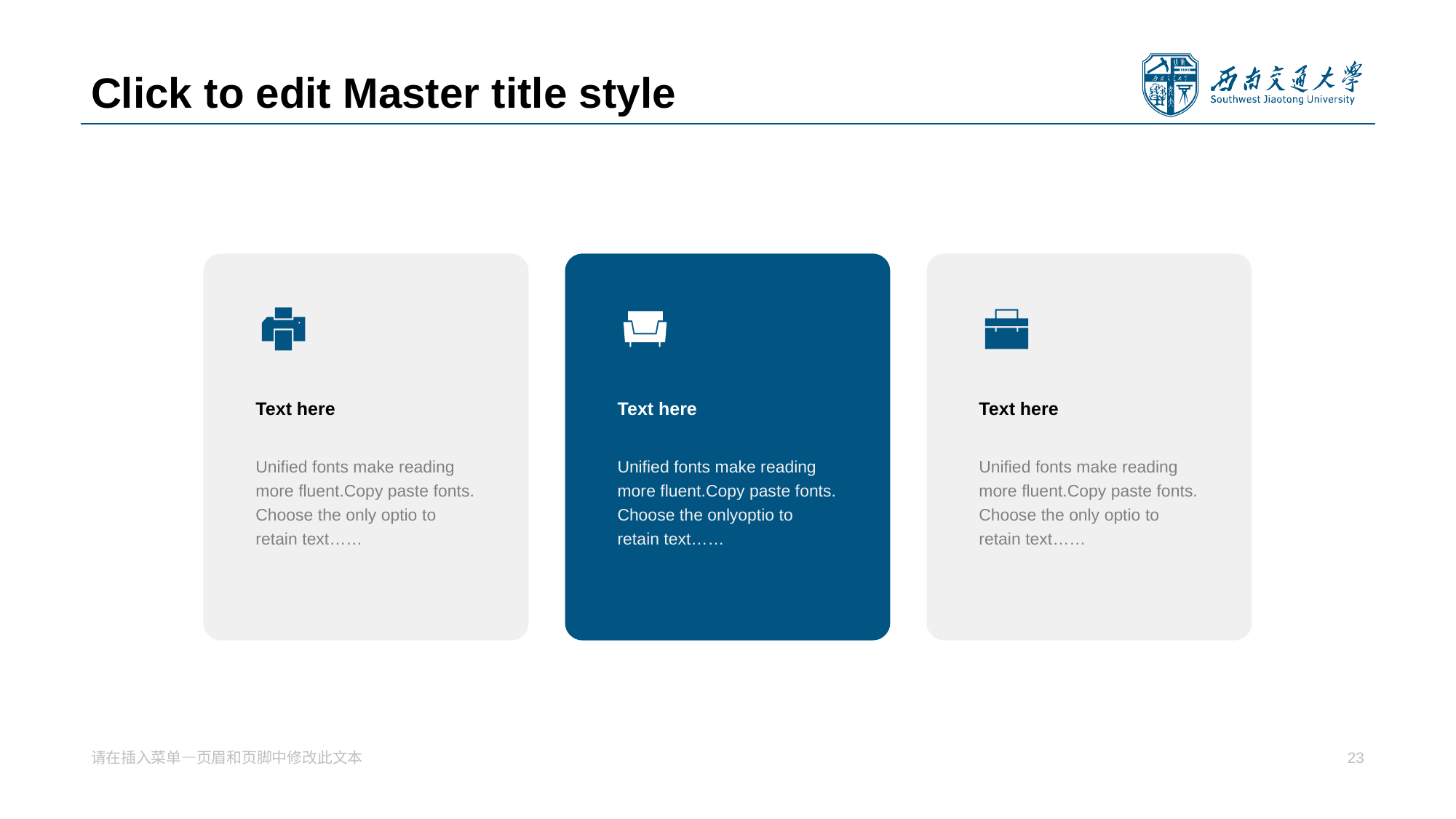

# Click to edit Master title style

Text here
Unified fonts make reading more fluent.Copy paste fonts. Choose the only optio to retain text……

Text here
Unified fonts make reading more fluent.Copy paste fonts. Choose the onlyoptio to retain text……

Text here
Unified fonts make reading more fluent.Copy paste fonts. Choose the only optio to retain text……
请在插入菜单—页眉和页脚中修改此文本
23